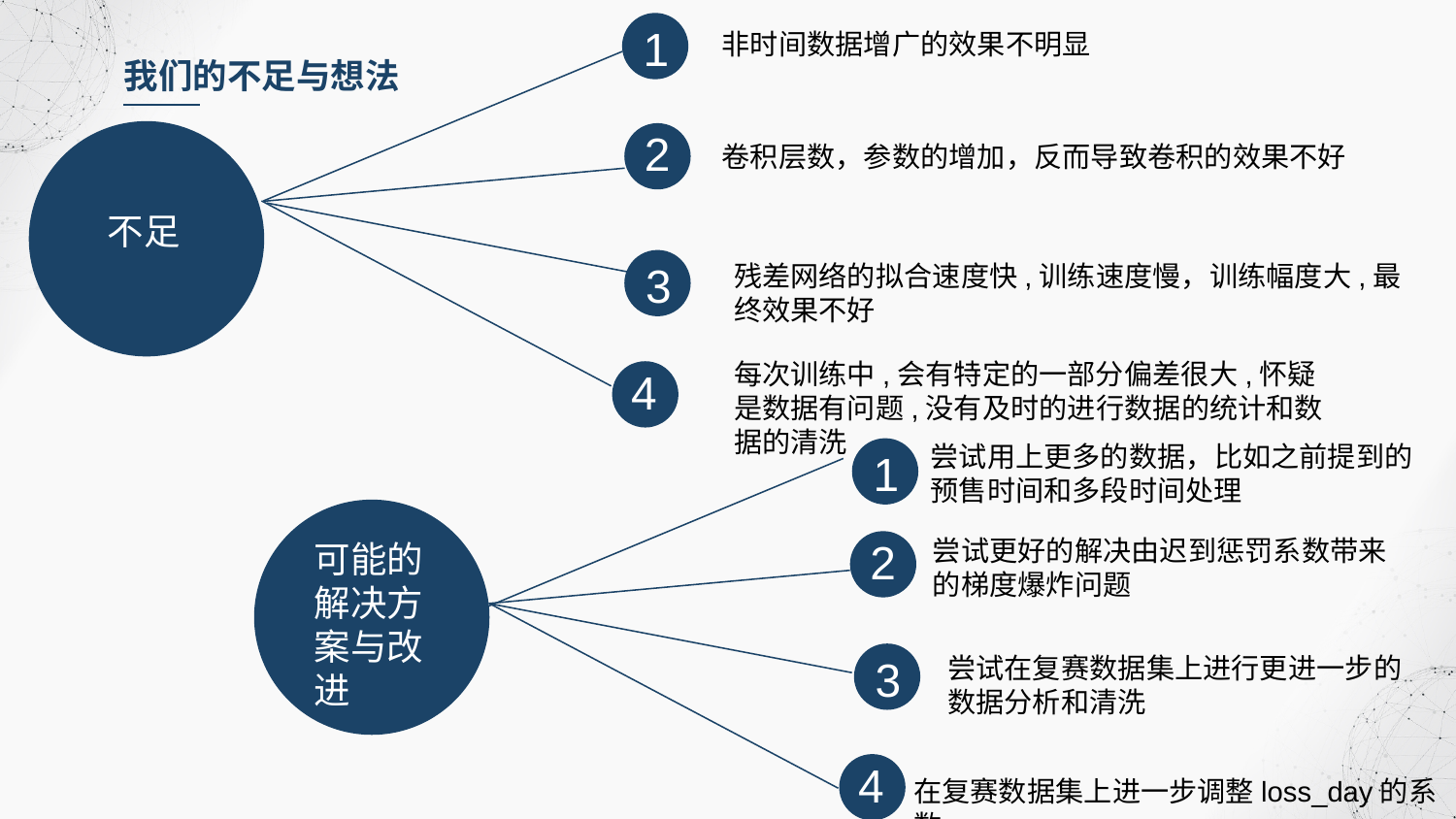

1

非时间数据增广的效果不明显

我们的不足与想法
2

卷积层数，参数的增加，反而导致卷积的效果不好

不足
3

残差网络的拟合速度快,训练速度慢，训练幅度大,最终效果不好

每次训练中,会有特定的一部分偏差很大,怀疑是数据有问题,没有及时的进行数据的统计和数据的清洗
4

尝试用上更多的数据，比如之前提到的预售时间和多段时间处理
1

尝试更好的解决由迟到惩罚系数带来的梯度爆炸问题
2

可能的解决方案与改进
3

尝试在复赛数据集上进行更进一步的数据分析和清洗
4

在复赛数据集上进一步调整loss_day的系数